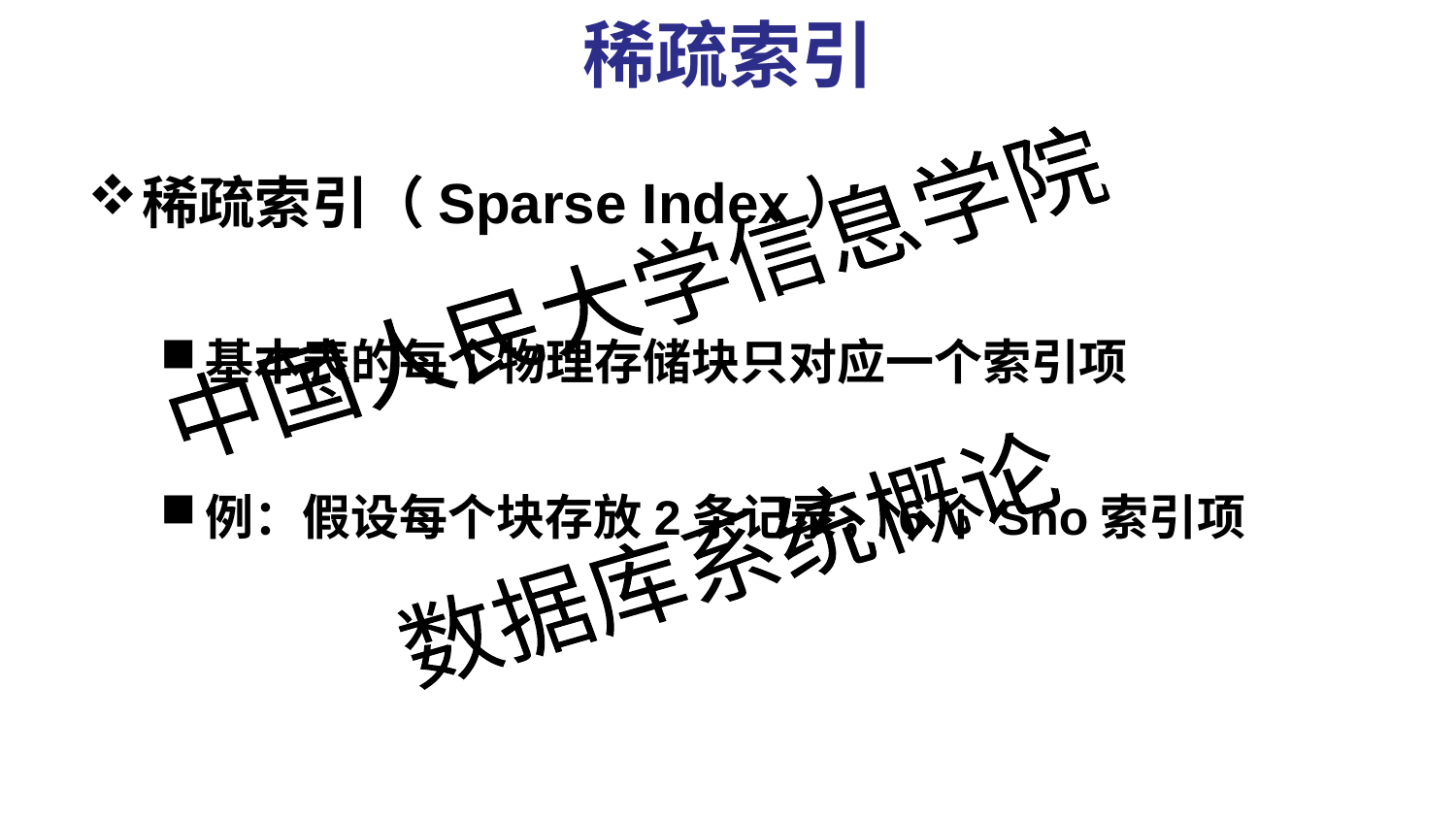

87
# 稀疏索引
稀疏索引（Sparse Index）

基本表的每个物理存储块只对应一个索引项

例：假设每个块存放2条记录，6个Sno索引项